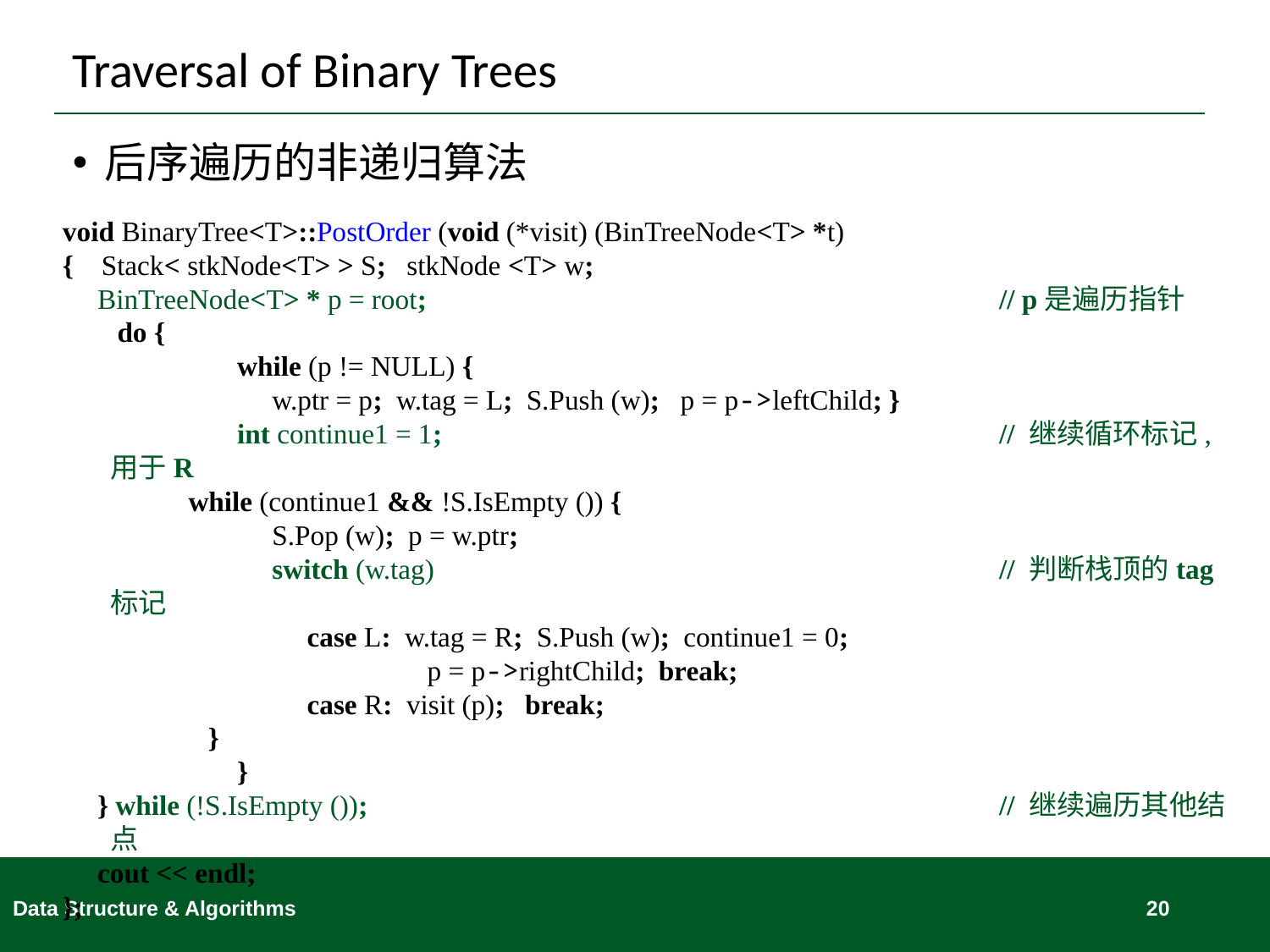

# Traversal of Binary Trees
后序遍历的非递归算法
void BinaryTree<T>::PostOrder (void (*visit) (BinTreeNode<T> *t)
{    Stack< stkNode<T> > S;   stkNode <T> w;
     BinTreeNode<T> * p = root;					// p是遍历指针
	 do {
		while (p != NULL) {
		     w.ptr = p;  w.tag = L;  S.Push (w);   p = p->leftChild; }
	 	int continue1 = 1;					// 继续循环标记, 用于R
                  while (continue1 && !S.IsEmpty ()) {
		     S.Pop (w);  p = w.ptr;
		     switch (w.tag) 					// 判断栈顶的tag标记
 		          case L:  w.tag = R;  S.Push (w);  continue1 = 0;
			         p = p->rightChild;  break;
		          case R:  visit (p);   break;
	              }
	 	}
     } while (!S.IsEmpty ());					// 继续遍历其他结点
     cout << endl;
};
Data Structure & Algorithms
20